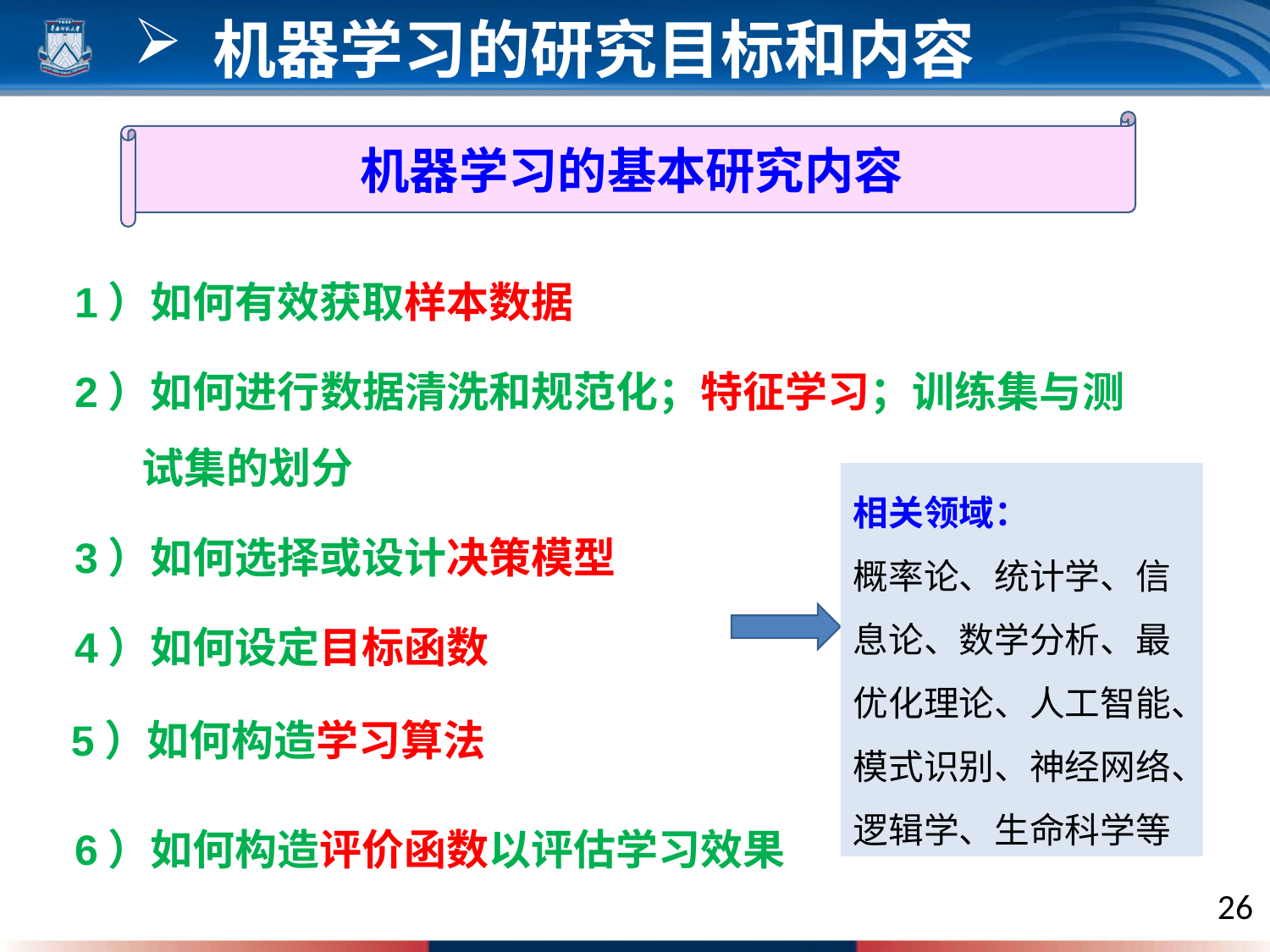

机器学习的研究目标和内容

机器学习的基本研究内容
1）如何有效获取样本数据
2）如何进行数据清洗和规范化；特征学习；训练集与测
      试集的划分
相关领域：
概率论、统计学、信息论、数学分析、最优化理论、人工智能、模式识别、神经网络、逻辑学、生命科学等
3）如何选择或设计决策模型
4）如何设定目标函数

5）如何构造学习算法
6）如何构造评价函数以评估学习效果